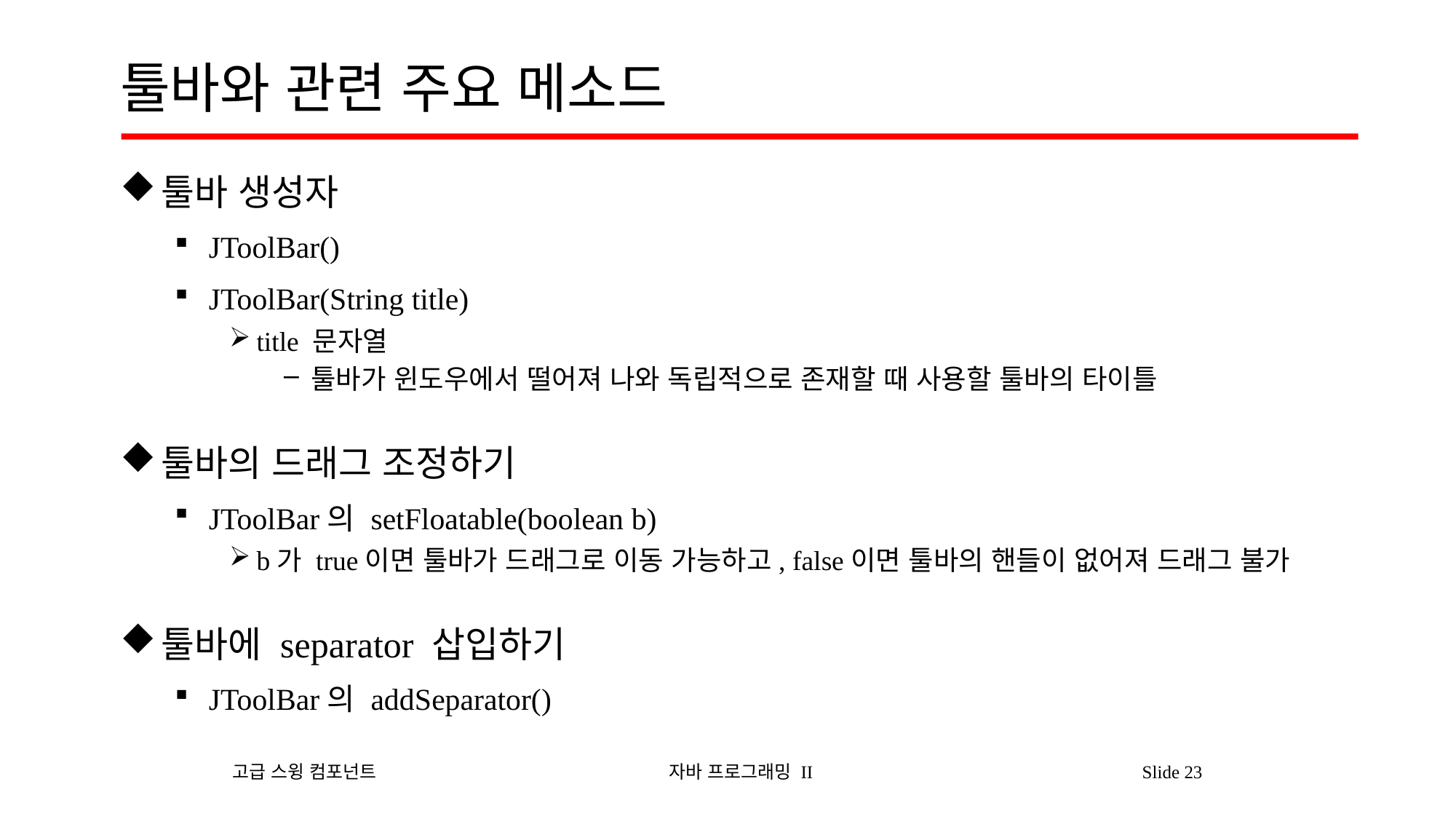

# 툴바와 관련 주요 메소드
툴바 생성자
JToolBar()
JToolBar(String title)
title 문자열
툴바가 윈도우에서 떨어져 나와 독립적으로 존재할 때 사용할 툴바의 타이틀
툴바의 드래그 조정하기
JToolBar의 setFloatable(boolean b)
b가 true이면 툴바가 드래그로 이동 가능하고, false이면 툴바의 핸들이 없어져 드래그 불가
툴바에 separator 삽입하기
JToolBar의 addSeparator()